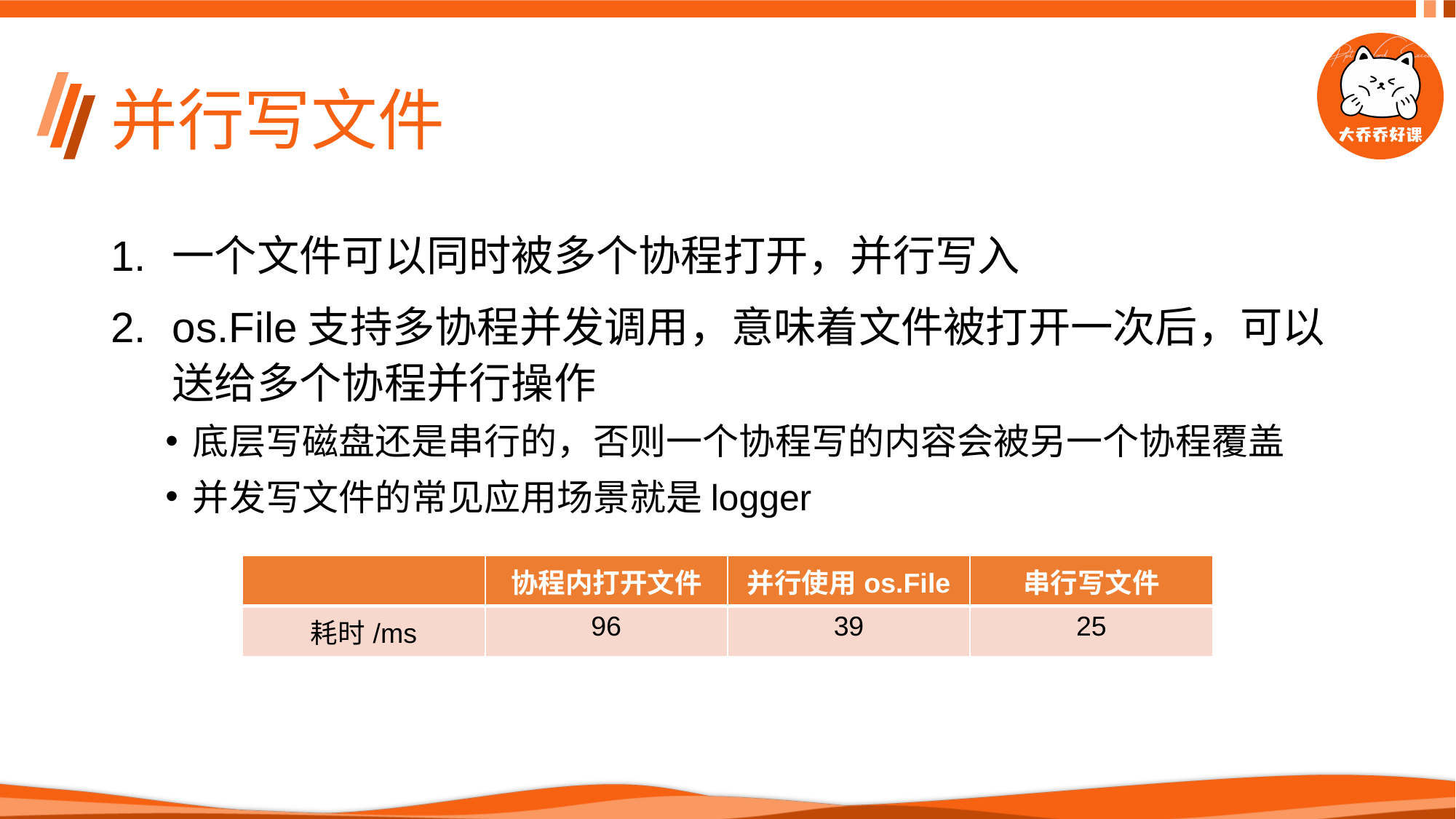

# 并行写文件
一个文件可以同时被多个协程打开，并行写入
os.File支持多协程并发调用，意味着文件被打开一次后，可以送给多个协程并行操作
底层写磁盘还是串行的，否则一个协程写的内容会被另一个协程覆盖
并发写文件的常见应用场景就是logger
|  | 协程内打开文件 | 并行使用os.File | 串行写文件 |
| --- | --- | --- | --- |
| 耗时/ms | 96 | 39 | 25 |